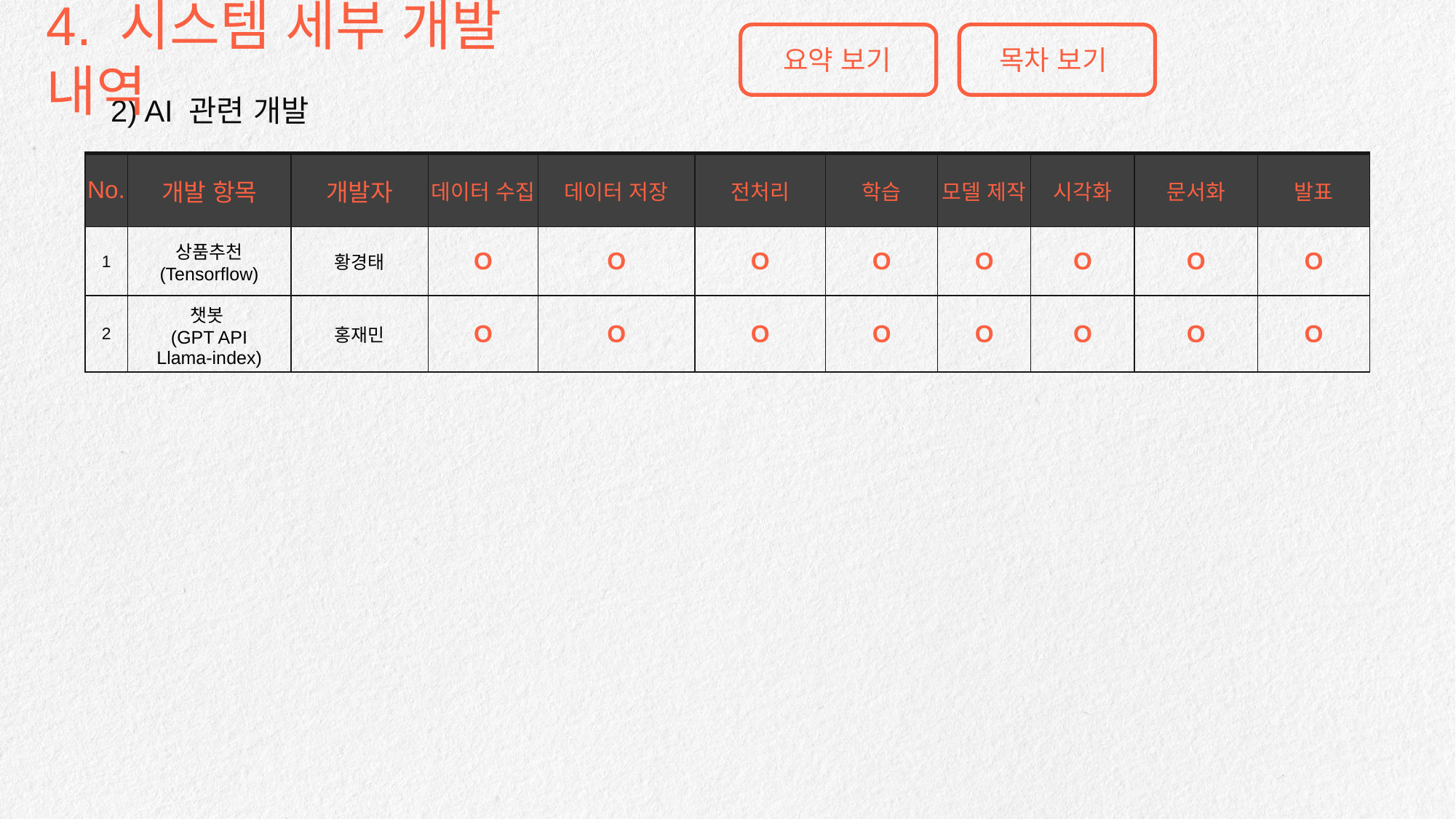

전세진
이정탁
관리자 테이블
사용자 테이블
공지사항 테이블
리뷰 테이블
이벤트 테이블
로그인 테이블
관리자 로그 테이블
메일 로그 테이블
회원 탈퇴 테이블
좋아요 테이블

카테고리 그룹 테이블
카테고리 테이블
제품 테이블
장바구니 테이블
4. 시스템 세부 개발 내역

요약 보기
목차 보기
2) AI 관련 개발
| No. | 개발 항목 | 개발자 | 데이터 수집 | 데이터 저장 | 전처리 | 학습 | 모델 제작 | 시각화 | 문서화 | 발표 |
| --- | --- | --- | --- | --- | --- | --- | --- | --- | --- | --- |
| 1 | 상품추천 (Tensorflow) | 황경태 | O | O | O | O | O | O | O | O |
| 2 | 챗봇 (GPT API Llama-index) | 홍재민 | O | O | O | O | O | O | O | O |

한창명
황경태
홍재민
챗봇 테이블
공급업체 테이블
관심상품 테이블
재고 테이블
배송 테이블
카테그룹 추천 테이블
최신상품 추천 테이블
주문 결제 테이블
주문 상세 테이블